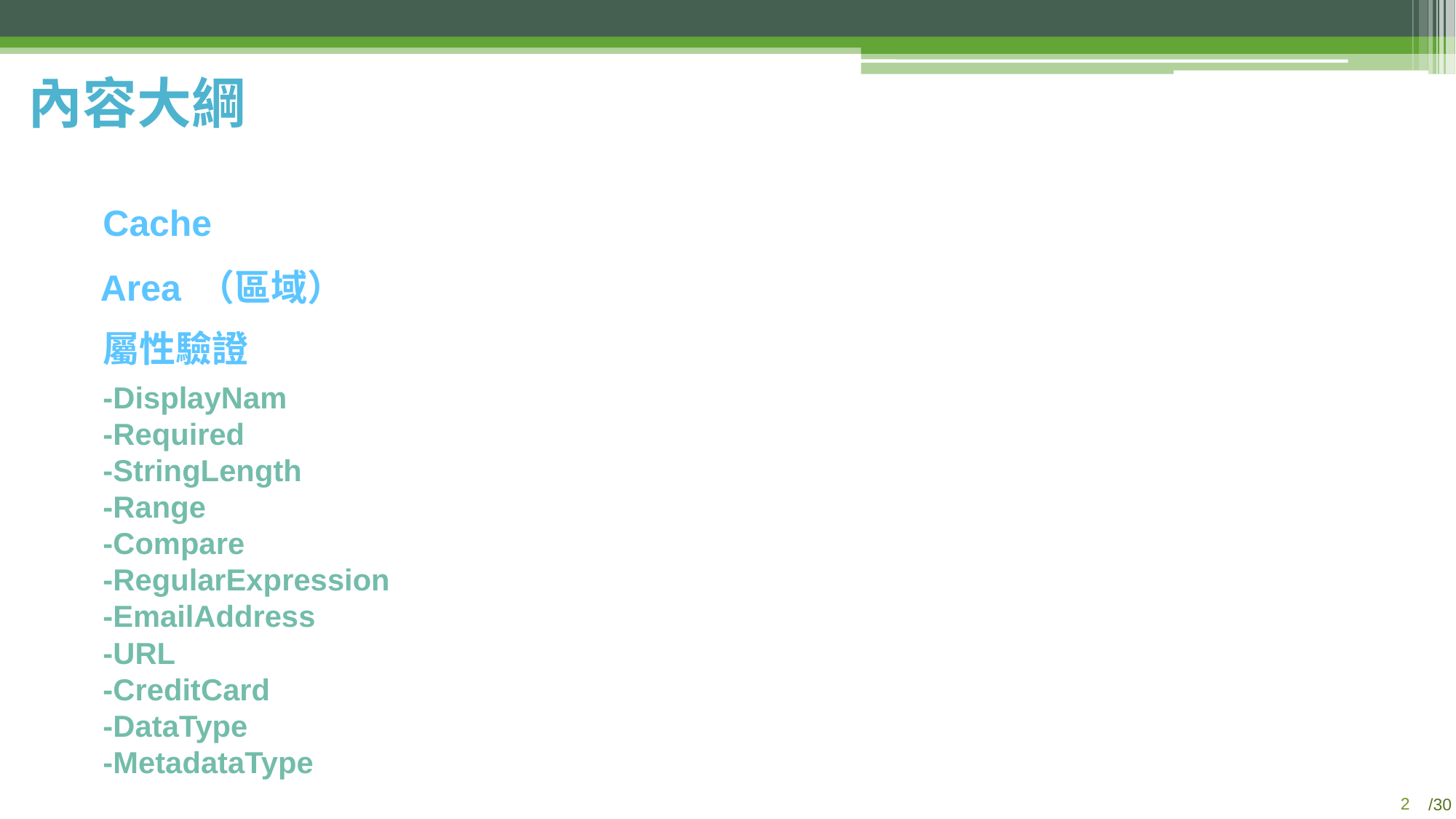

內容大綱
Cache
Area （區域）
屬性驗證
-DisplayNam
-Required
-StringLength
-Range
-Compare
-RegularExpression
-EmailAddress
-URL
-CreditCard
-DataType
-MetadataType
2
/30